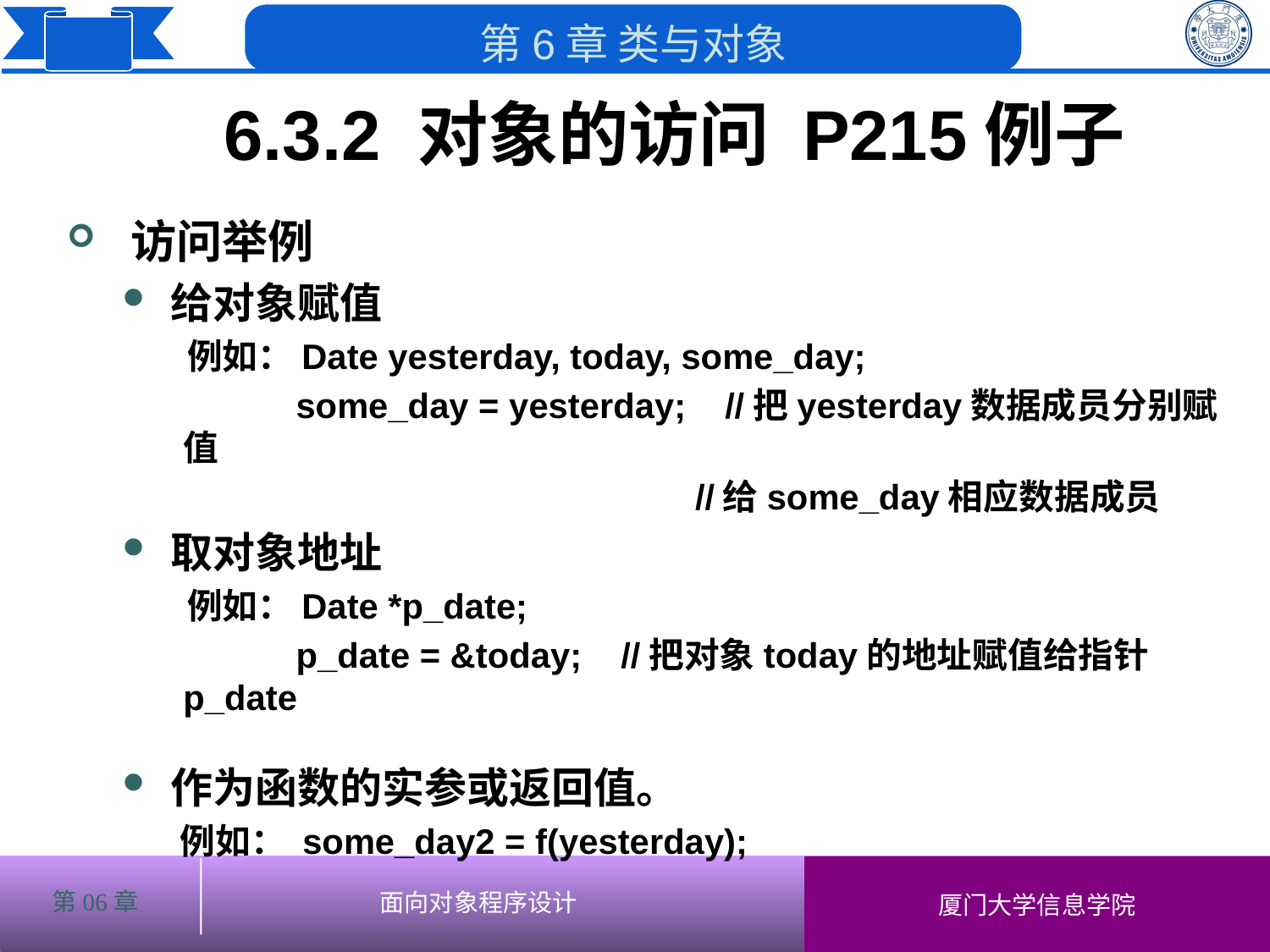

6.3.2 对象的访问 P215例子
访问举例
给对象赋值
      例如：Date yesterday, today, some_day;
                 some_day = yesterday;    //把yesterday数据成员分别赋值
                                                          //给some_day相应数据成员
取对象地址
      例如：Date *p_date;
                 p_date = &today;    //把对象today的地址赋值给指针p_date

作为函数的实参或返回值。
             例如： some_day2 = f(yesterday);
36